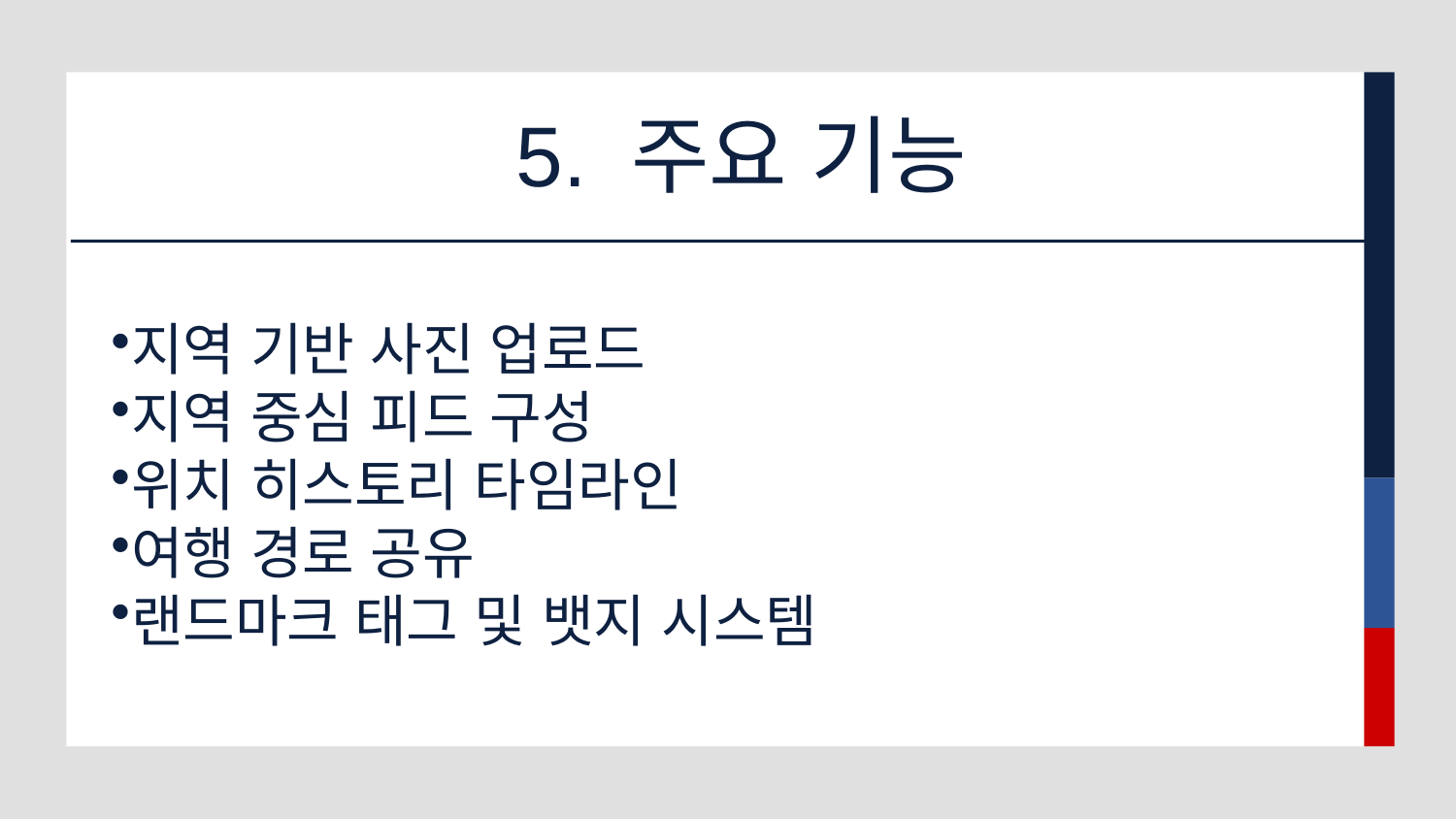

# 5. 주요 기능
지역 기반 사진 업로드
지역 중심 피드 구성
위치 히스토리 타임라인
여행 경로 공유
랜드마크 태그 및 뱃지 시스템